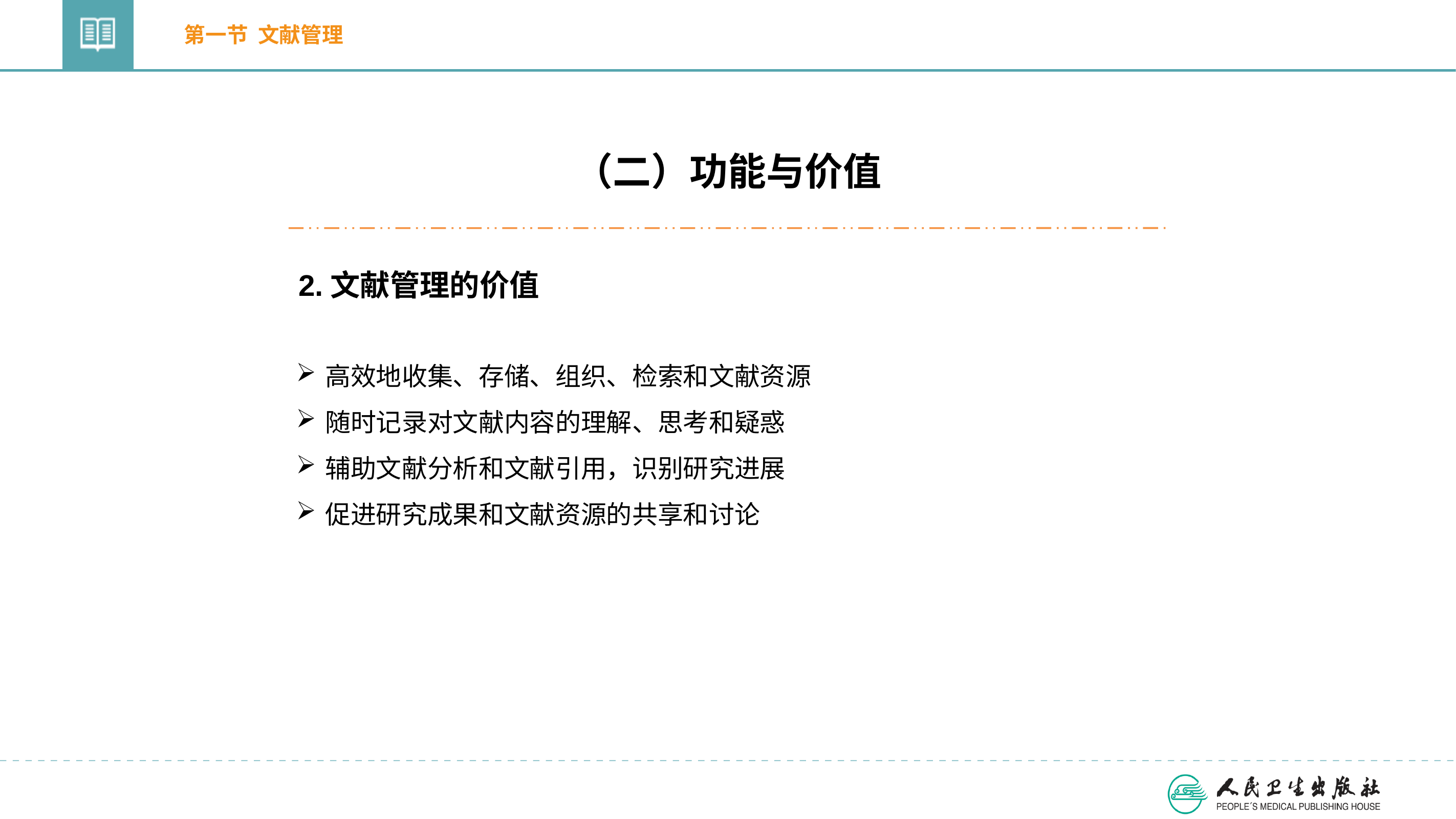

第一节  文献管理
（二）功能与价值

2.文献管理的价值
高效地收集、存储、组织、检索和文献资源
随时记录对文献内容的理解、思考和疑惑
辅助文献分析和文献引用，识别研究进展
促进研究成果和文献资源的共享和讨论